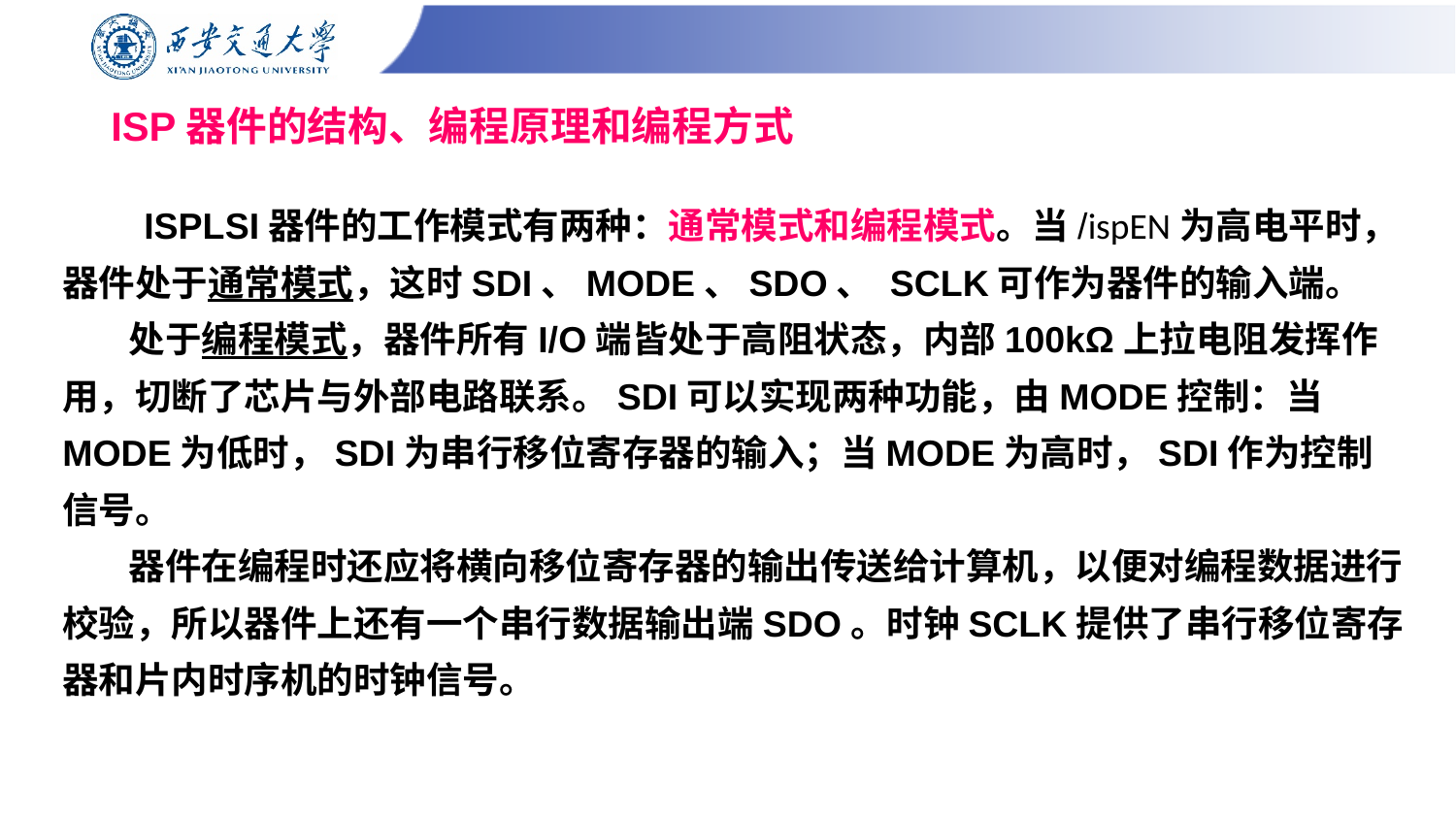

# ISP器件的结构、编程原理和编程方式
        ISPLSI器件的工作模式有两种：通常模式和编程模式。当/ispEN为高电平时，器件处于通常模式，这时SDI、MODE、SDO、 SCLK可作为器件的输入端。
       处于编程模式，器件所有I/O端皆处于高阻状态，内部100kΩ上拉电阻发挥作用，切断了芯片与外部电路联系。SDI可以实现两种功能，由MODE控制：当MODE为低时，SDI为串行移位寄存器的输入；当MODE为高时，SDI作为控制信号。
       器件在编程时还应将横向移位寄存器的输出传送给计算机，以便对编程数据进行校验，所以器件上还有一个串行数据输出端SDO。时钟SCLK提供了串行移位寄存器和片内时序机的时钟信号。